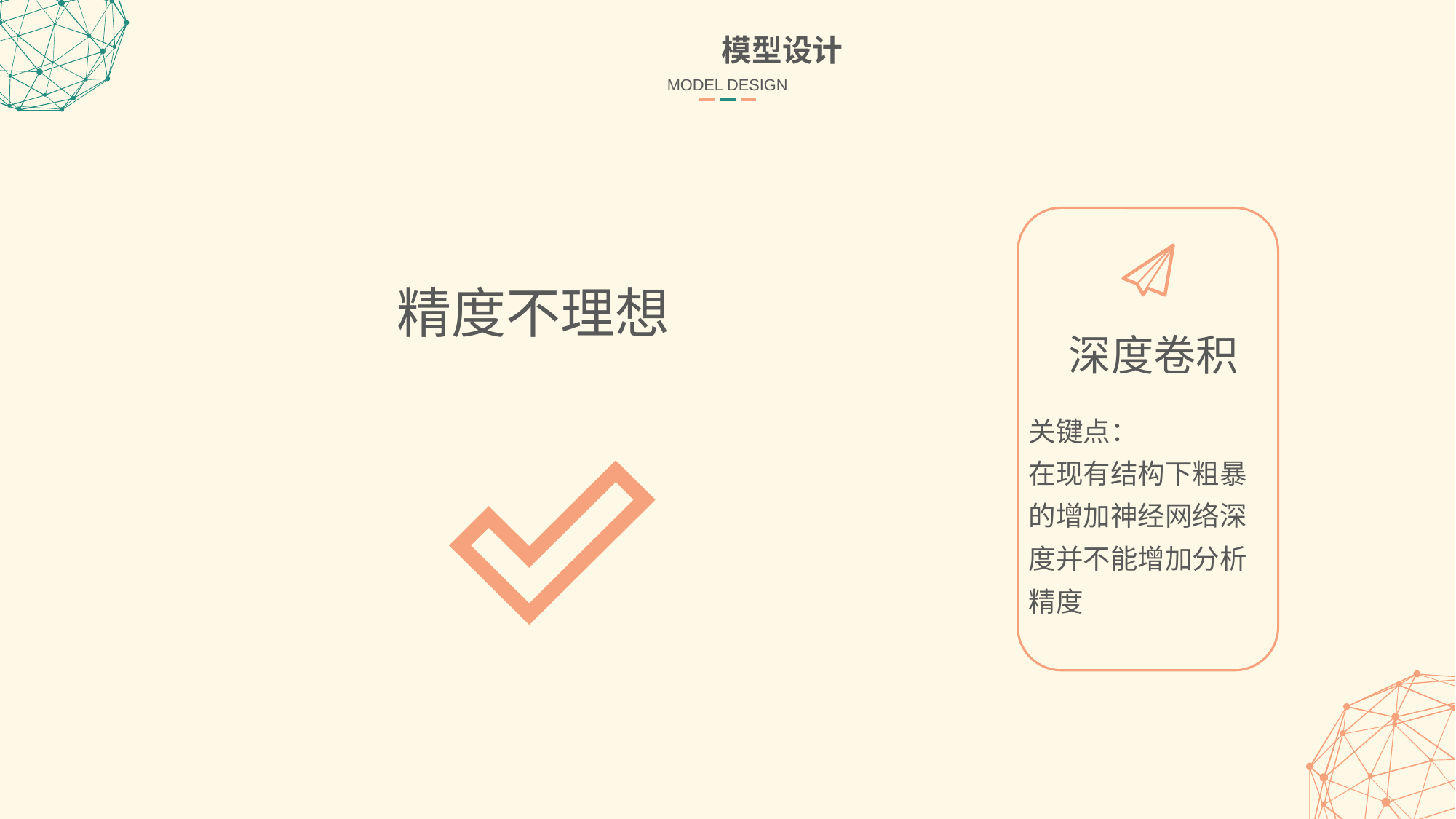

模型设计
MODEL DESIGN

精度不理想
深度卷积
关键点：
在现有结构下粗暴的增加神经网络深度并不能增加分析精度